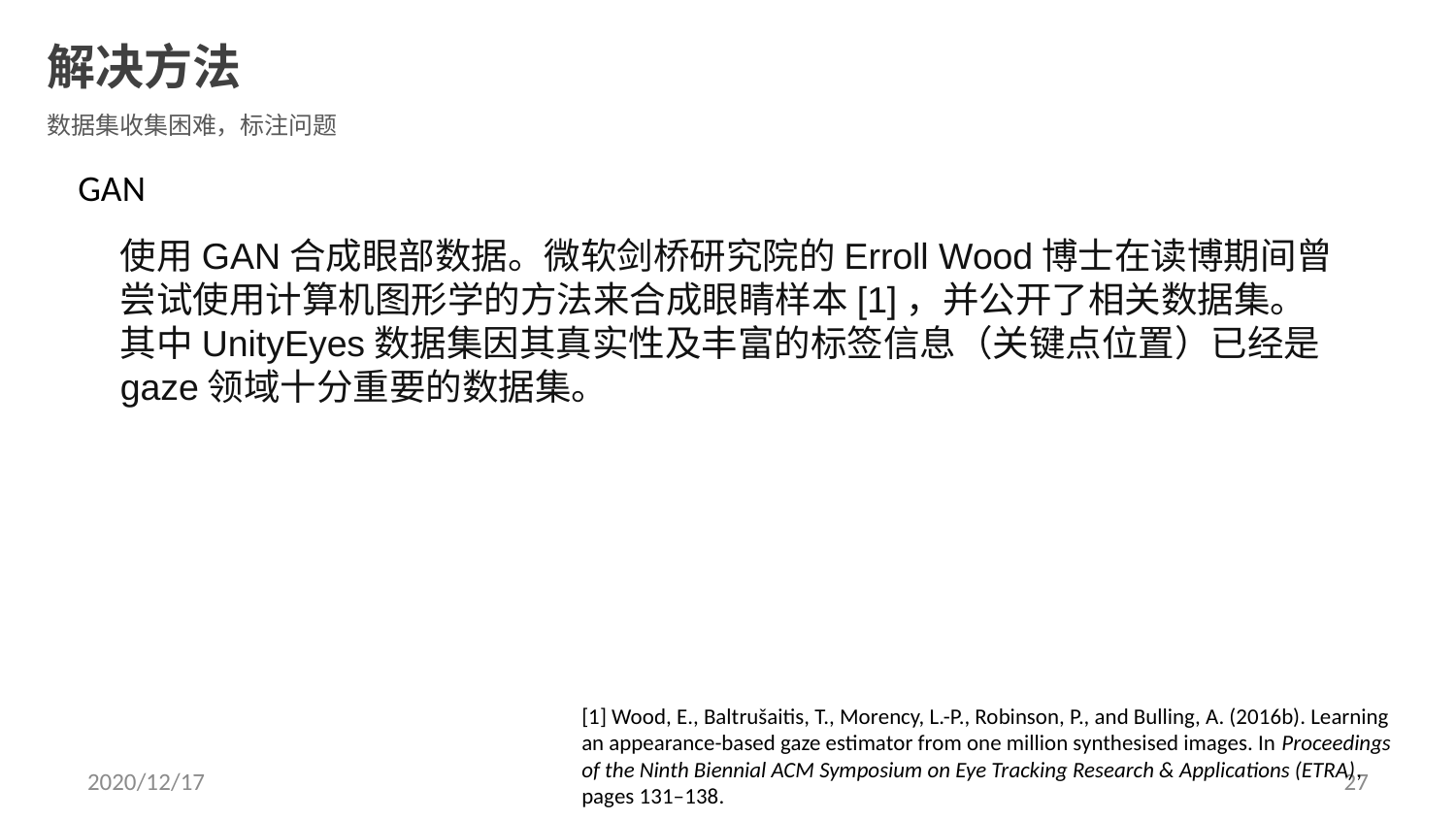

解决方法
数据集收集困难，标注问题
GAN
使用GAN合成眼部数据。微软剑桥研究院的Erroll Wood博士在读博期间曾尝试使用计算机图形学的方法来合成眼睛样本[1]，并公开了相关数据集。其中UnityEyes数据集因其真实性及丰富的标签信息（关键点位置）已经是gaze领域十分重要的数据集。
[1] Wood, E., Baltrušaitis, T., Morency, L.-P., Robinson, P., and Bulling, A. (2016b). Learning an appearance-based gaze estimator from one million synthesised images. In Proceedings of the Ninth Biennial ACM Symposium on Eye Tracking Research & Applications (ETRA), pages 131–138.
2020/12/17
27